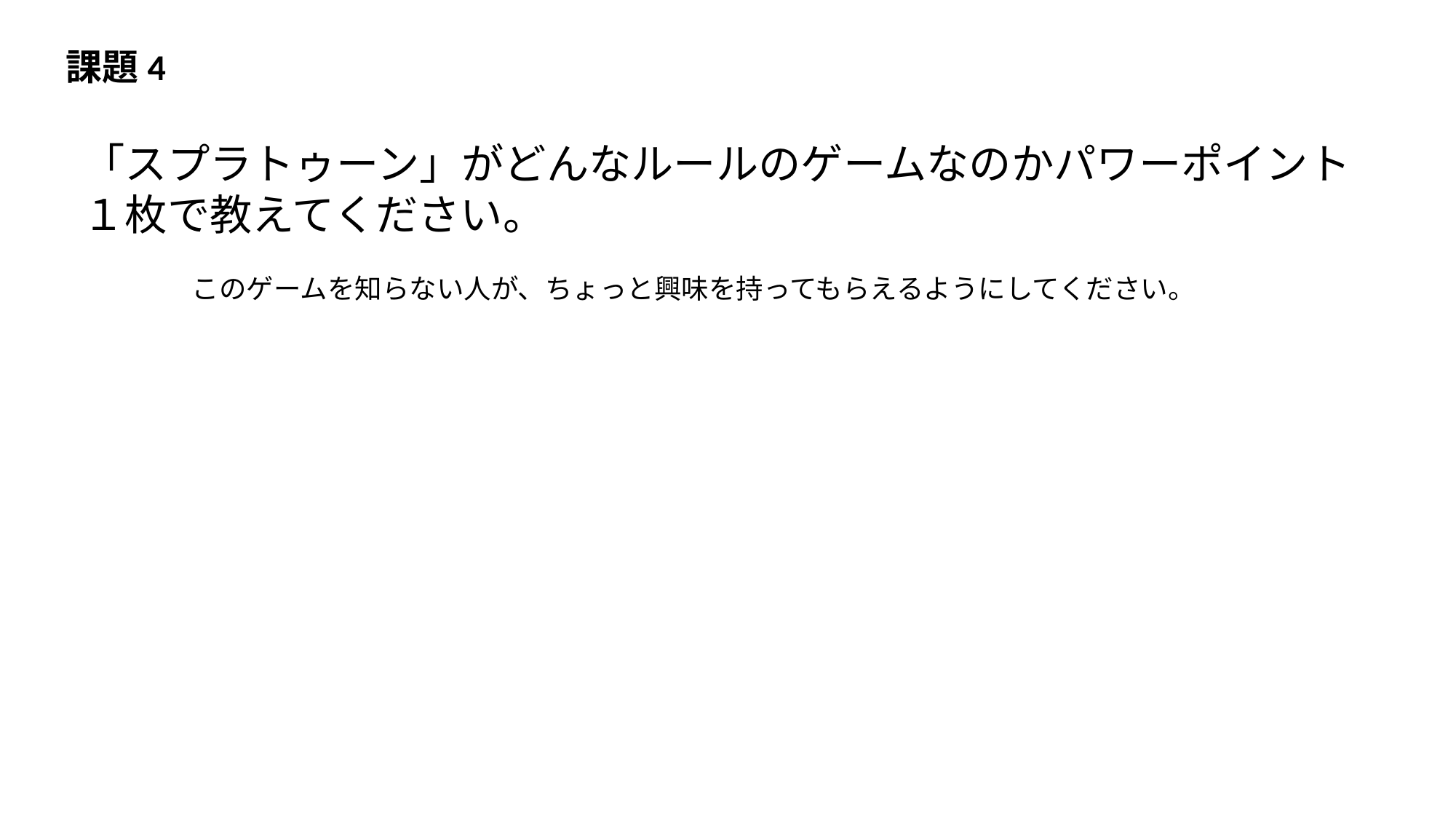

課題4

「スプラトゥーン」がどんなルールのゲームなのかパワーポイント
１枚で教えてください。

	このゲームを知らない人が、ちょっと興味を持ってもらえるようにしてください。